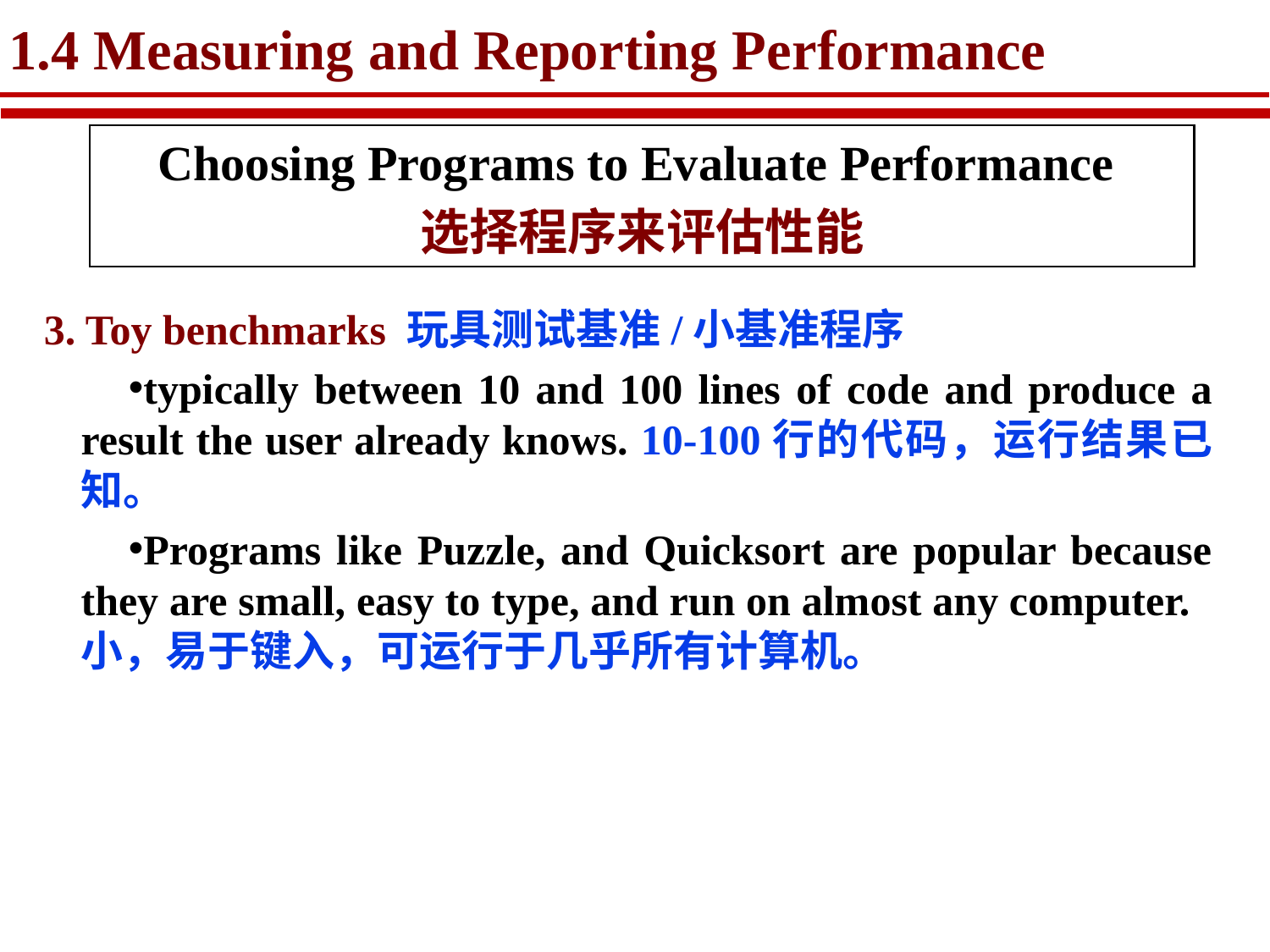

# 1.4 Measuring and Reporting Performance
Choosing Programs to Evaluate Performance
选择程序来评估性能
 3. Toy benchmarks 玩具测试基准/小基准程序
typically between 10 and 100 lines of code and produce a result the user already knows. 10-100行的代码，运行结果已知。
Programs like Puzzle, and Quicksort are popular because they are small, easy to type, and run on almost any computer.   小，易于键入，可运行于几乎所有计算机。